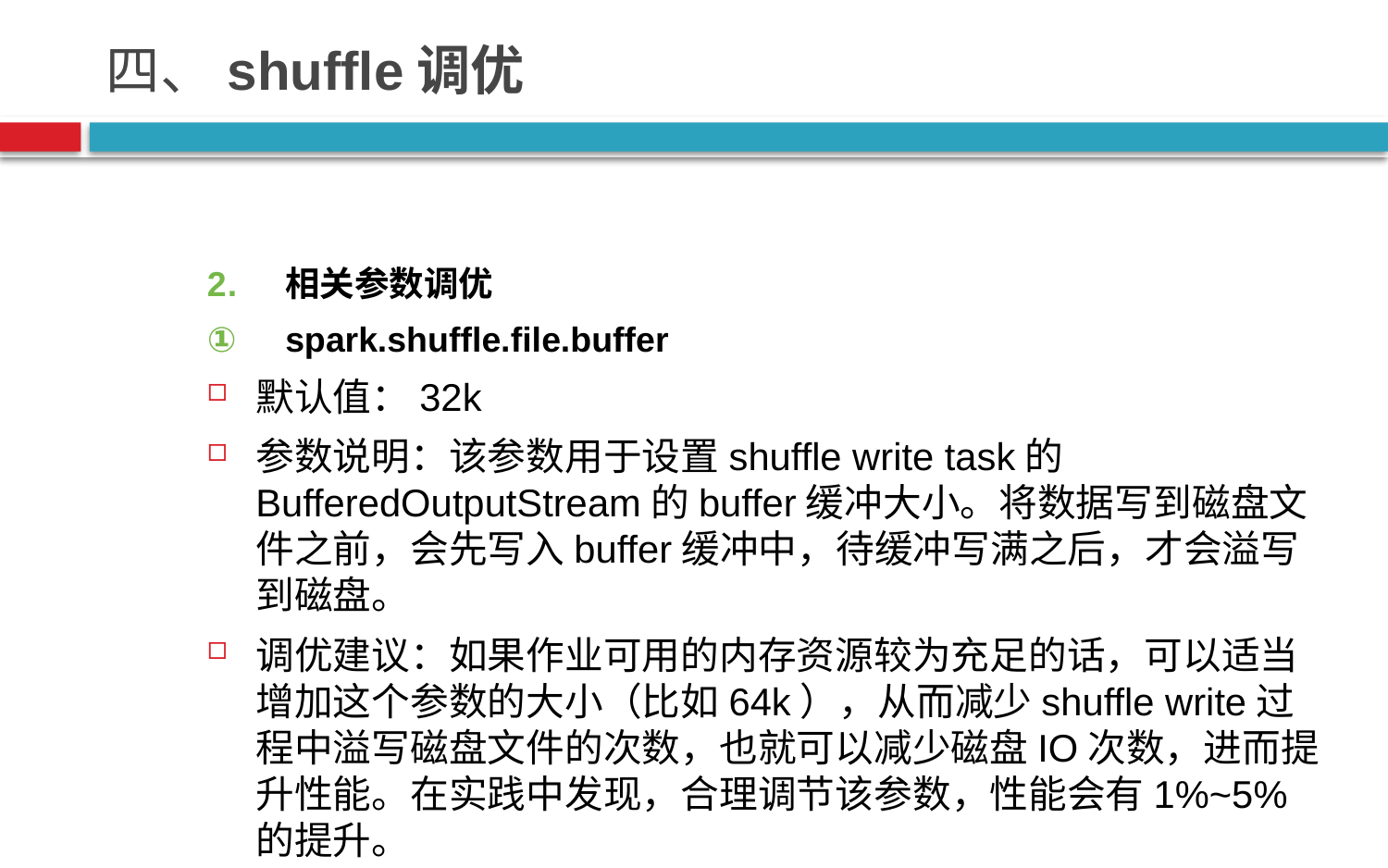

# 四、shuffle调优
相关参数调优
spark.shuffle.file.buffer
默认值：32k
参数说明：该参数用于设置shuffle write task的BufferedOutputStream的buffer缓冲大小。将数据写到磁盘文件之前，会先写入buffer缓冲中，待缓冲写满之后，才会溢写到磁盘。
调优建议：如果作业可用的内存资源较为充足的话，可以适当增加这个参数的大小（比如64k），从而减少shuffle write过程中溢写磁盘文件的次数，也就可以减少磁盘IO次数，进而提升性能。在实践中发现，合理调节该参数，性能会有1%~5%的提升。